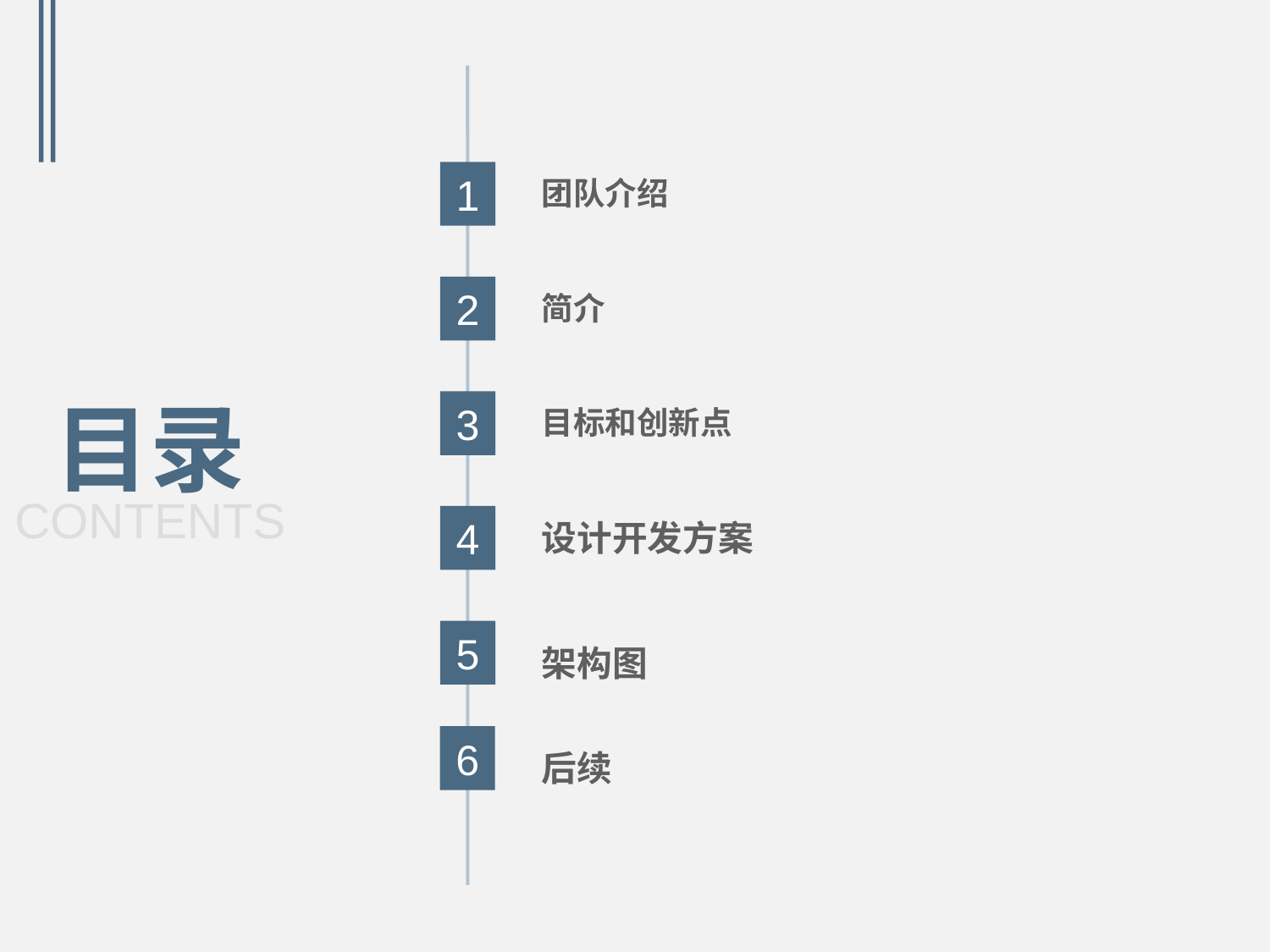

团队介绍
1
简介
2
目标和创新点
3
目录
CONTENTS
设计开发方案
4
架构图
5
后续
6